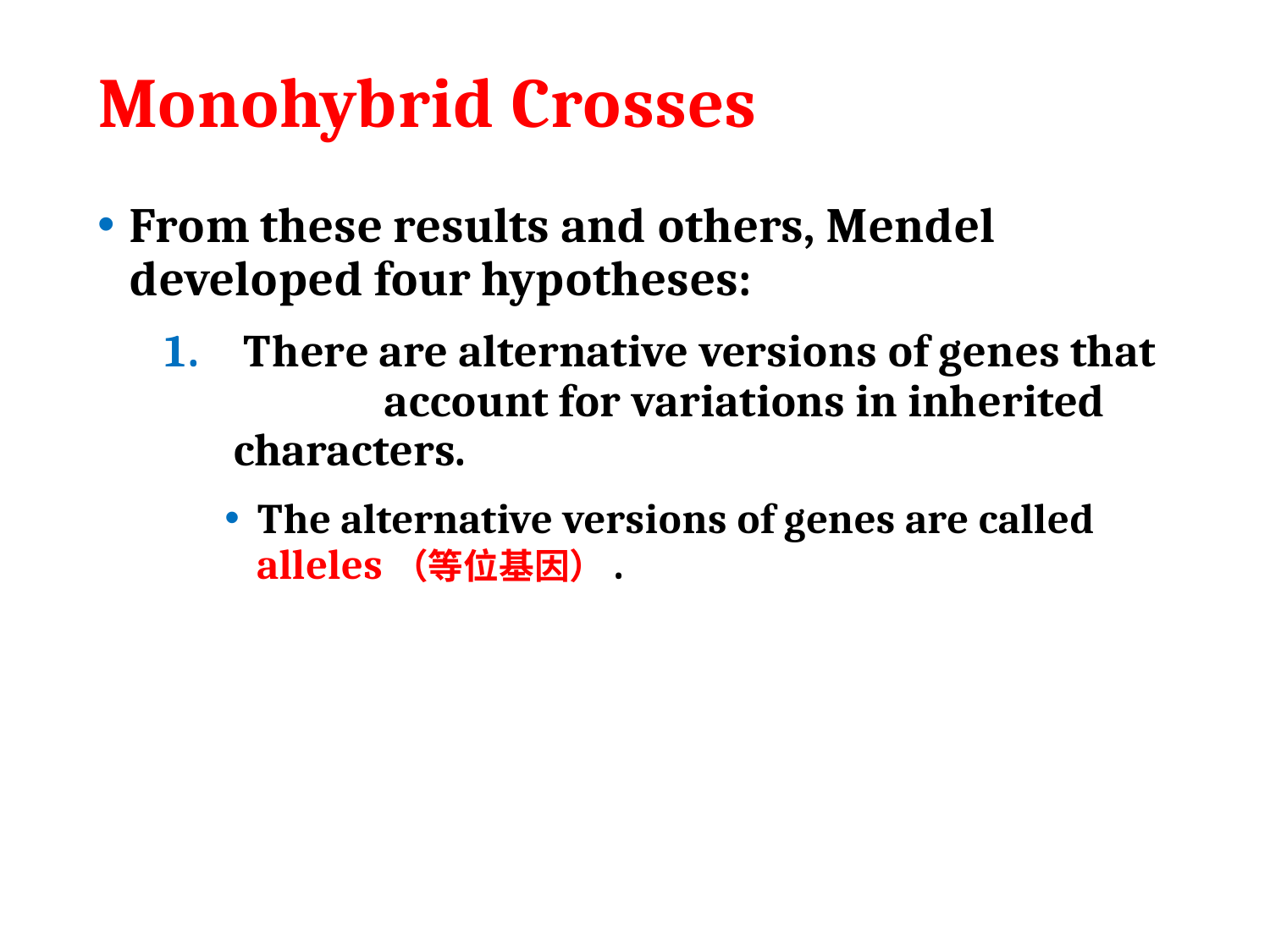

# Monohybrid Crosses
From these results and others, Mendel developed four hypotheses:
 There are alternative versions of genes that
	account for variations in inherited characters.
The alternative versions of genes are called alleles（等位基因）.